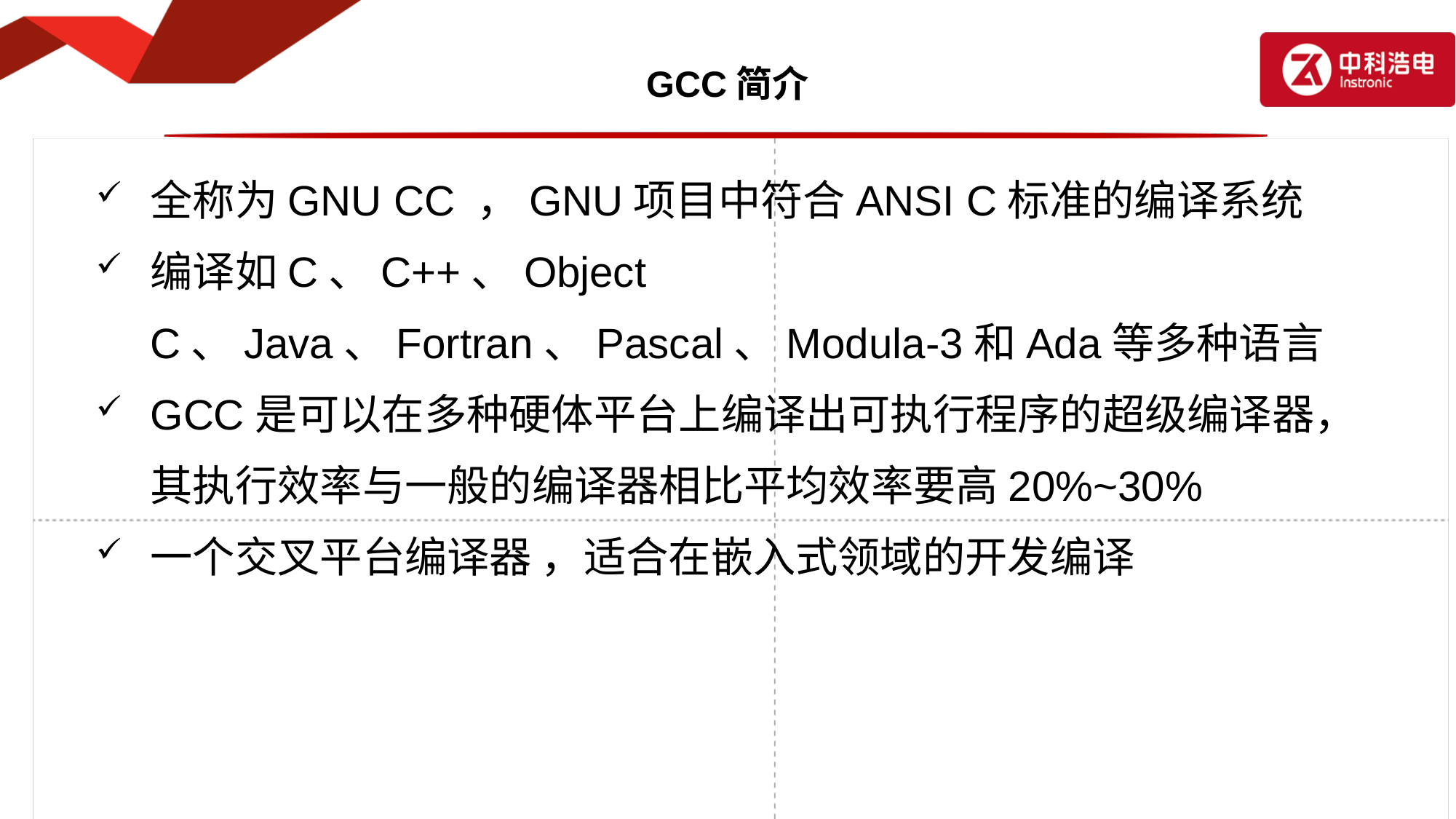

# GCC简介
全称为GNU CC ，GNU项目中符合ANSI C标准的编译系统
编译如C、C++、Object C、Java、Fortran、Pascal、Modula-3和Ada等多种语言
GCC是可以在多种硬体平台上编译出可执行程序的超级编译器，其执行效率与一般的编译器相比平均效率要高20%~30%
一个交叉平台编译器 ，适合在嵌入式领域的开发编译